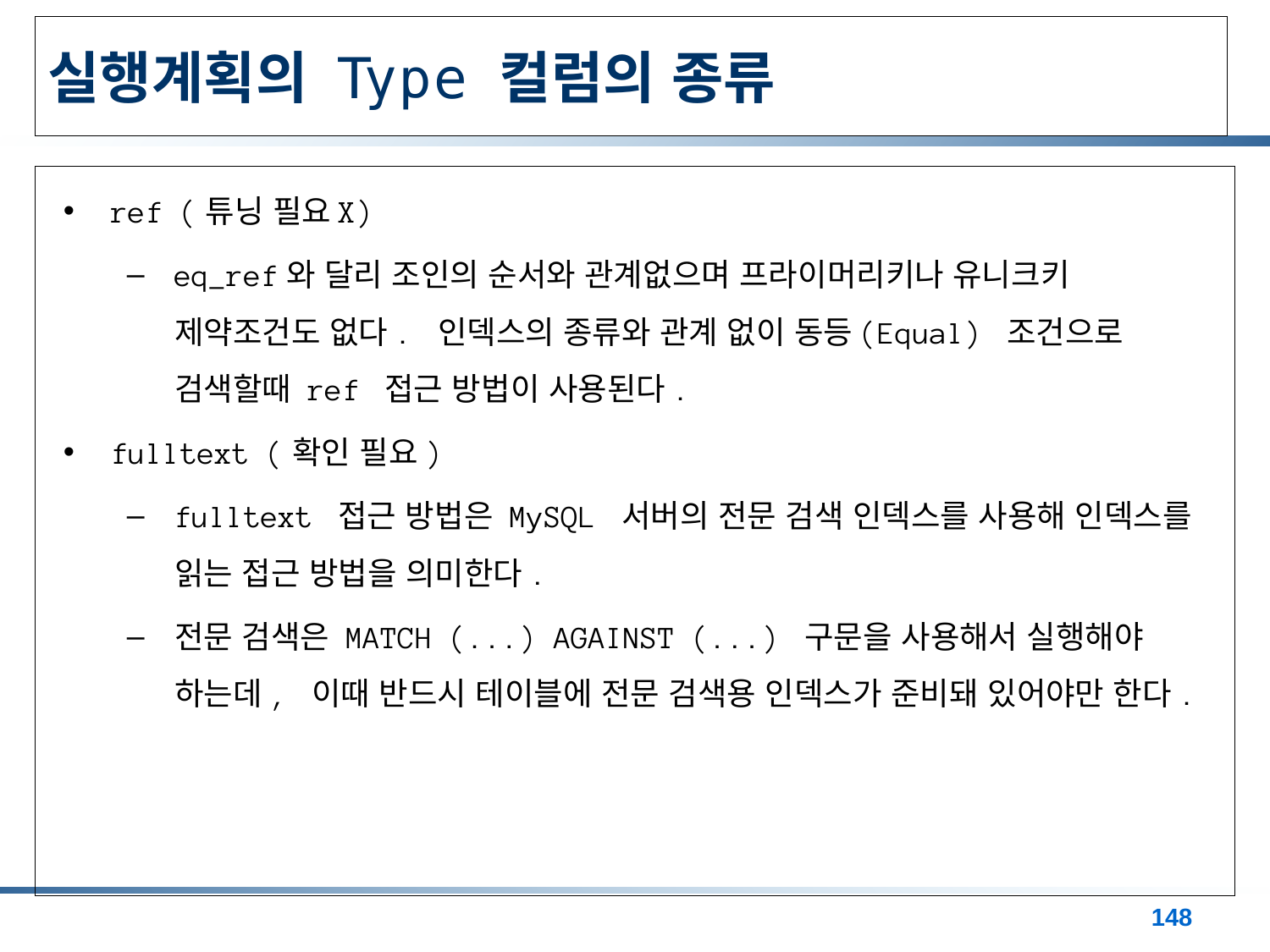

# 실행계획의 Type 컬럼의 종류
ref (튜닝 필요X)
eq_ref와 달리 조인의 순서와 관계없으며 프라이머리키나 유니크키 제약조건도 없다. 인덱스의 종류와 관계 없이 동등(Equal) 조건으로 검색할때 ref 접근 방법이 사용된다.
fulltext (확인 필요)
fulltext 접근 방법은 MySQL 서버의 전문 검색 인덱스를 사용해 인덱스를 읽는 접근 방법을 의미한다.
전문 검색은 MATCH (...) AGAINST (...) 구문을 사용해서 실행해야 하는데, 이때 반드시 테이블에 전문 검색용 인덱스가 준비돼 있어야만 한다.